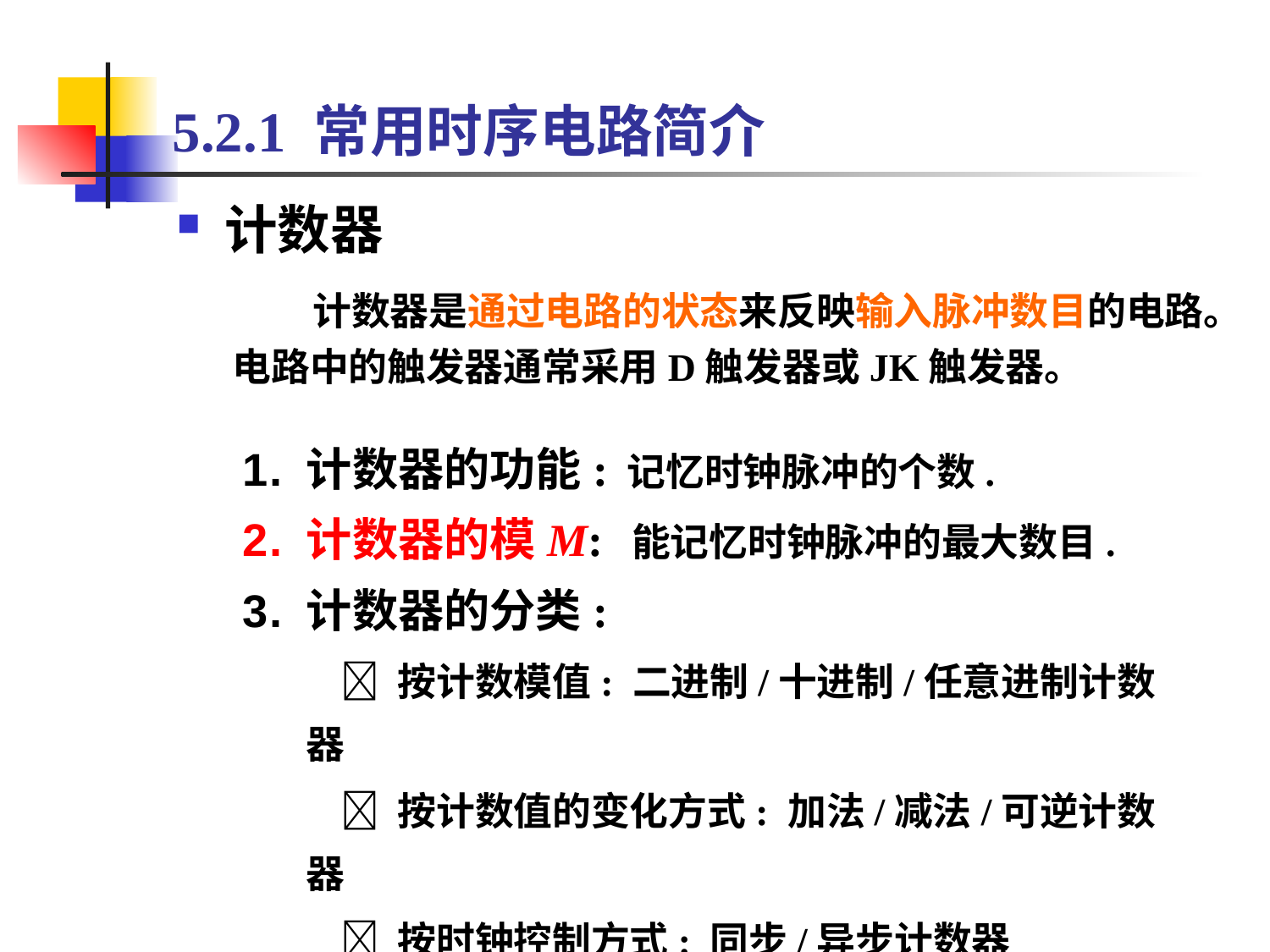

# 5.2.1 常用时序电路简介
计数器
        计数器是通过电路的状态来反映输入脉冲数目的电路。电路中的触发器通常采用D触发器或JK触发器。
计数器的功能: 记忆时钟脉冲的个数.
计数器的模M:  能记忆时钟脉冲的最大数目.
计数器的分类:
           • 按计数模值: 二进制/十进制/任意进制计数器
           • 按计数值的变化方式: 加法/减法/可逆计数器
           • 按时钟控制方式: 同步/异步计数器